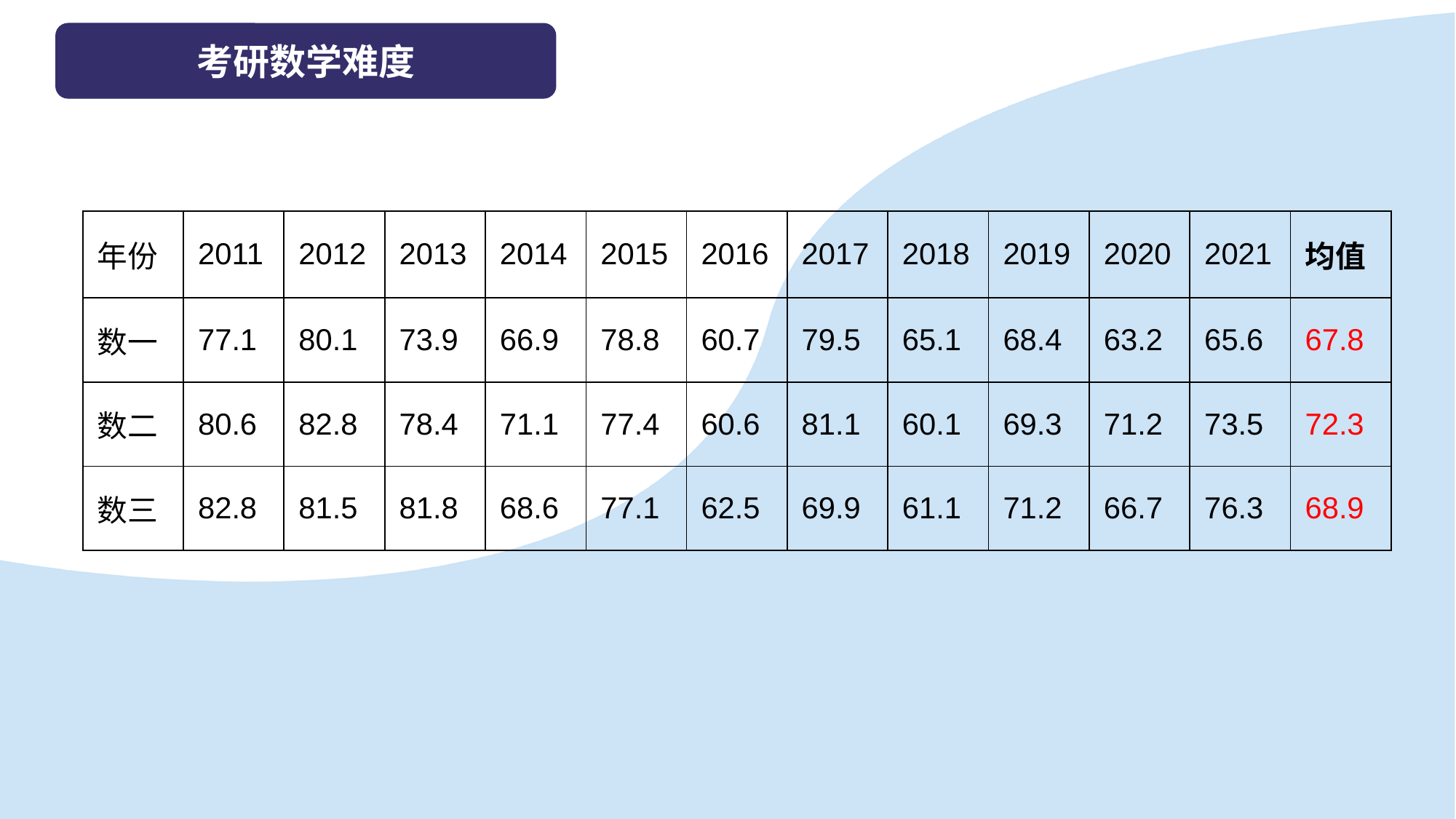

考研数学难度
| 年份 | 2011 | 2012 | 2013 | 2014 | 2015 | 2016 | 2017 | 2018 | 2019 | 2020 | 2021 | 均值 |
| --- | --- | --- | --- | --- | --- | --- | --- | --- | --- | --- | --- | --- |
| 数一 | 77.1 | 80.1 | 73.9 | 66.9 | 78.8 | 60.7 | 79.5 | 65.1 | 68.4 | 63.2 | 65.6 | 67.8 |
| 数二 | 80.6 | 82.8 | 78.4 | 71.1 | 77.4 | 60.6 | 81.1 | 60.1 | 69.3 | 71.2 | 73.5 | 72.3 |
| 数三 | 82.8 | 81.5 | 81.8 | 68.6 | 77.1 | 62.5 | 69.9 | 61.1 | 71.2 | 66.7 | 76.3 | 68.9 |